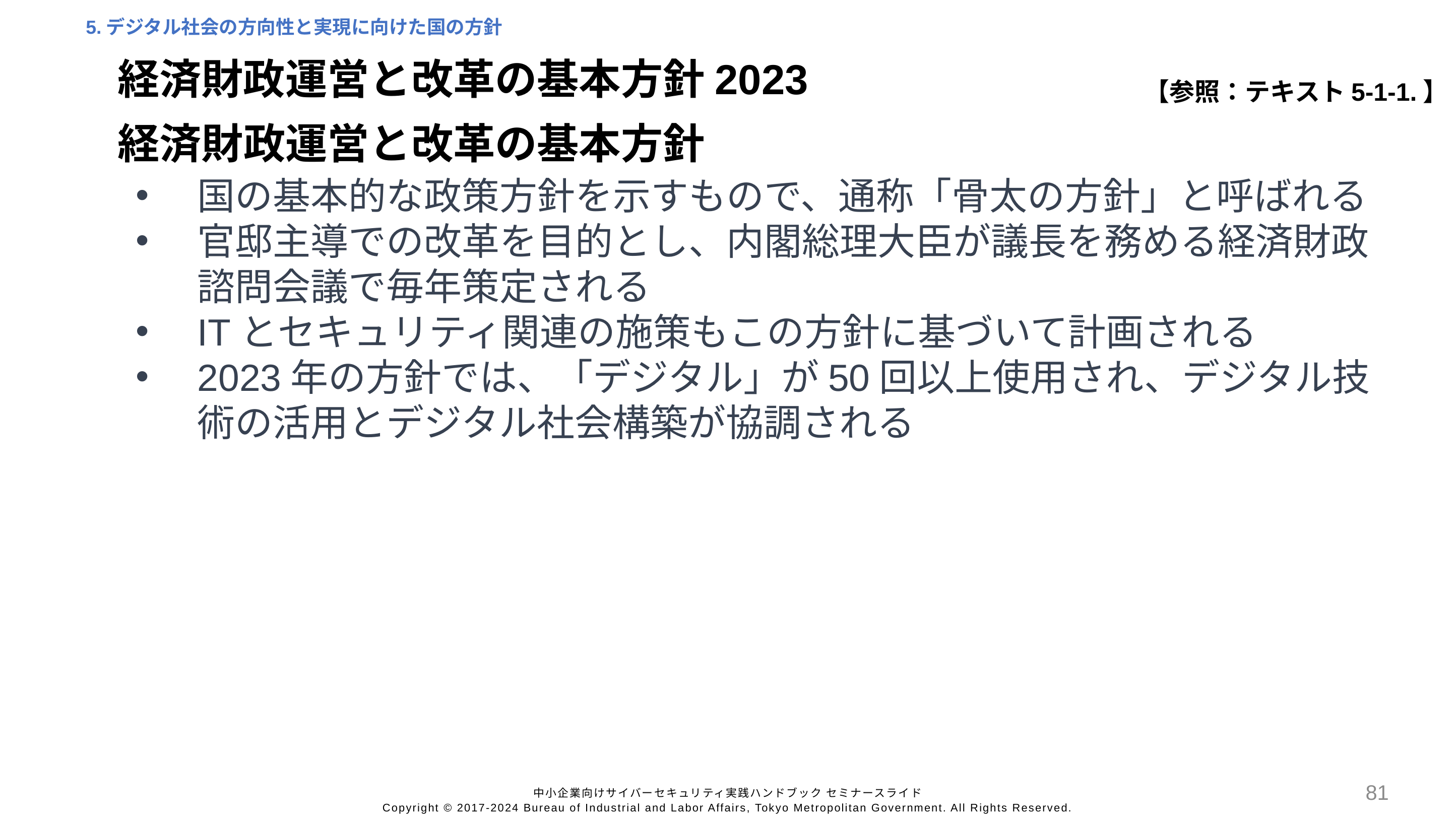

5.デジタル社会の方向性と実現に向けた国の方針
経済財政運営と改革の基本方針2023
【参照：テキスト5-1-1.】
経済財政運営と改革の基本方針
国の基本的な政策方針を示すもので、通称「骨太の方針」と呼ばれる
官邸主導での改革を目的とし、内閣総理大臣が議長を務める経済財政諮問会議で毎年策定される
ITとセキュリティ関連の施策もこの方針に基づいて計画される
2023年の方針では、「デジタル」が50回以上使用され、デジタル技術の活用とデジタル社会構築が協調される

81